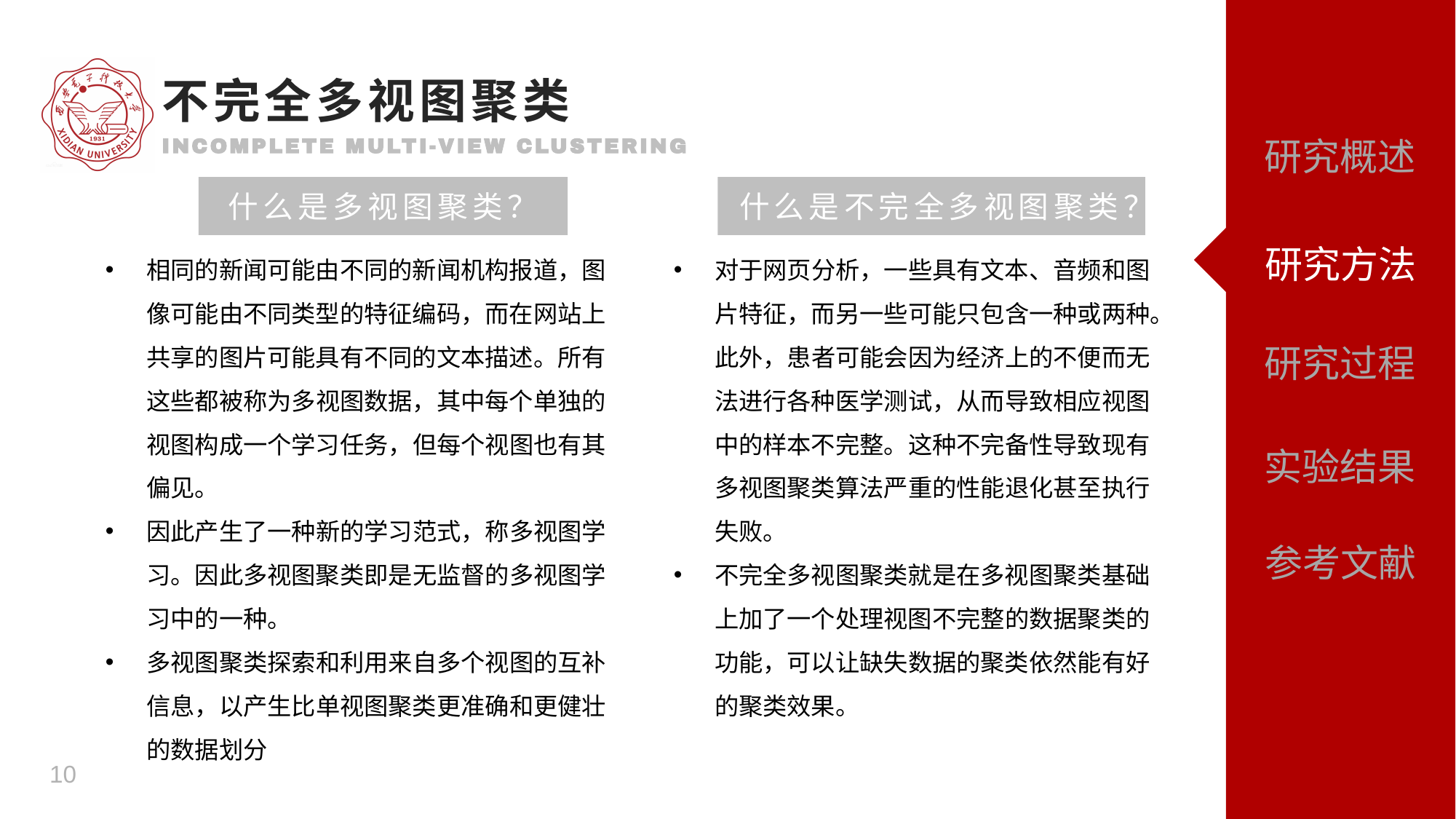

不完全多视图聚类
INCOMPLETE MULTI-VIEW CLUSTERING
什么是多视图聚类？
什么是不完全多视图聚类？
相同的新闻可能由不同的新闻机构报道，图像可能由不同类型的特征编码，而在网站上共享的图片可能具有不同的文本描述。所有这些都被称为多视图数据，其中每个单独的视图构成一个学习任务，但每个视图也有其偏见。
因此产生了一种新的学习范式，称多视图学习。因此多视图聚类即是无监督的多视图学习中的一种。
多视图聚类探索和利用来自多个视图的互补信息，以产生比单视图聚类更准确和更健壮的数据划分
对于网页分析，一些具有文本、音频和图片特征，而另一些可能只包含一种或两种。此外，患者可能会因为经济上的不便而无法进行各种医学测试，从而导致相应视图中的样本不完整。这种不完备性导致现有多视图聚类算法严重的性能退化甚至执行失败。
不完全多视图聚类就是在多视图聚类基础上加了一个处理视图不完整的数据聚类的功能，可以让缺失数据的聚类依然能有好的聚类效果。
研究方法
参考文献
10